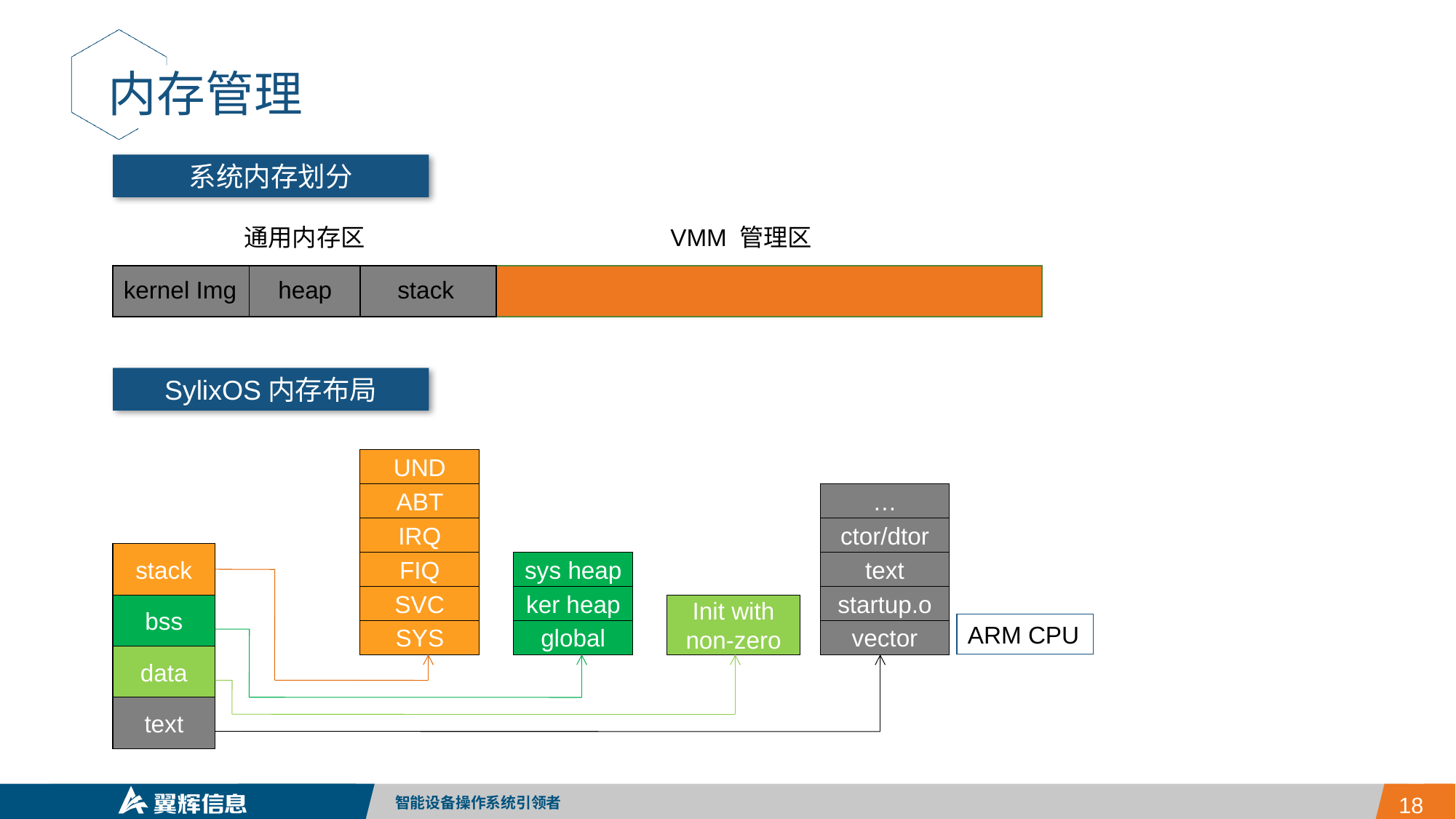

内存管理
系统内存划分
通用内存区
VMM 管理区

kernel Img
heap
stack
SylixOS内存布局
UND
ABT
…
IRQ
ctor/dtor
stack
FIQ
sys heap
text
SVC
ker heap
startup.o
bss
Init with non-zero
ARM CPU
SYS
global
vector
data
text